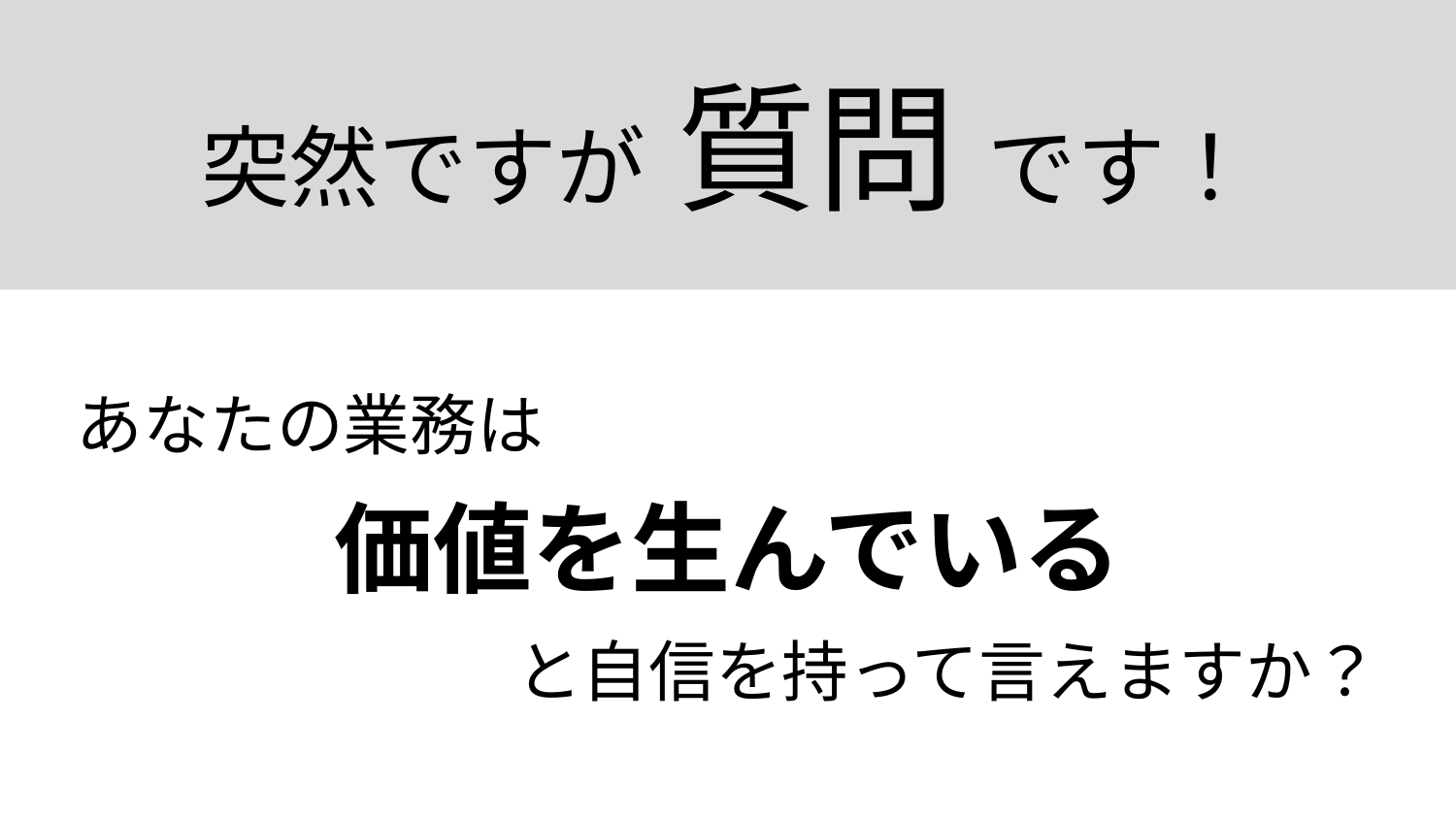

# 突然ですが 質問 です！
あなたの業務は
価値を生んでいる
と自信を持って言えますか？